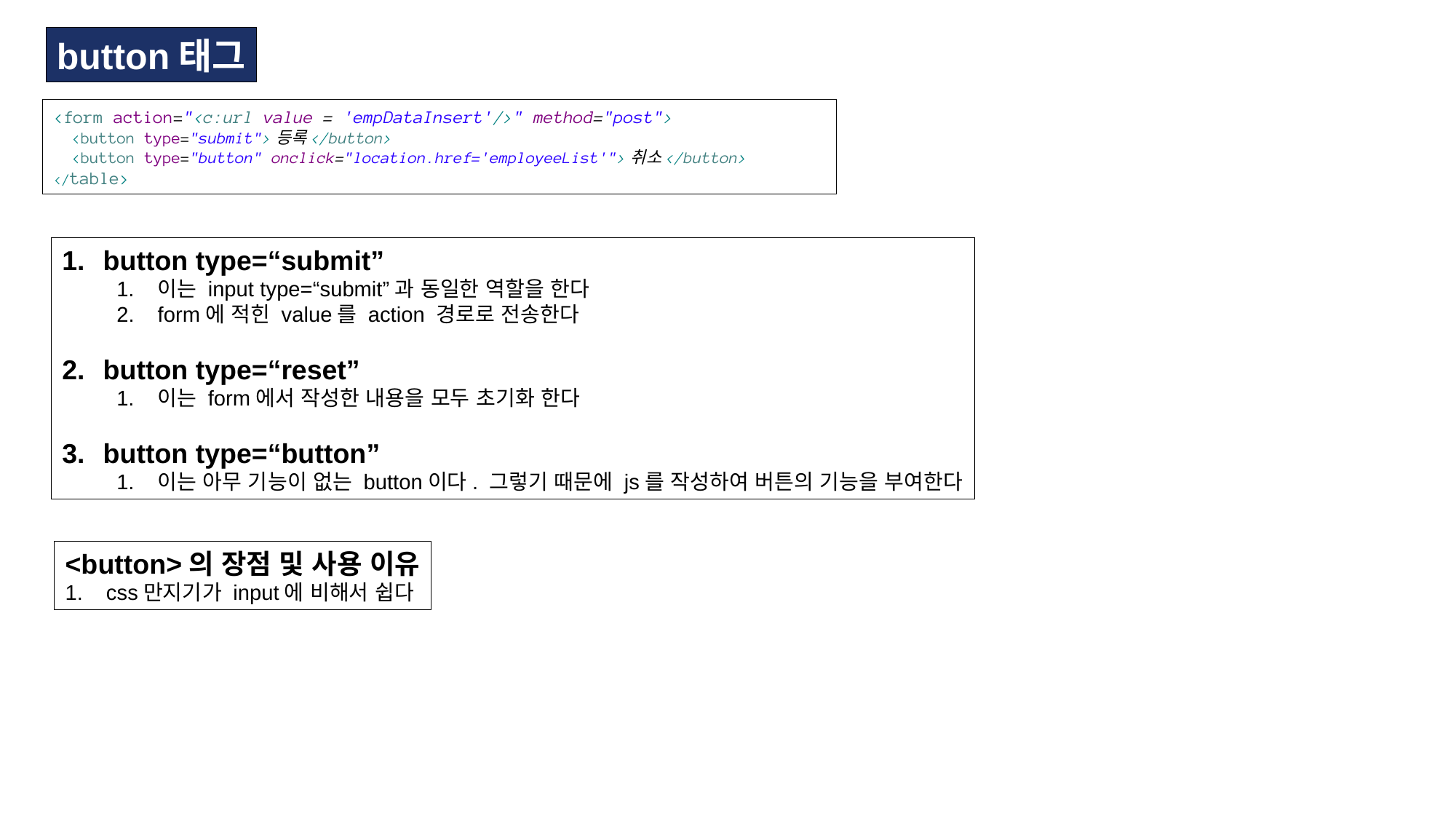

button태그
<form action="<c:url value = 'empDataInsert'/>" method="post">
  <button type="submit">등록</button>
  <button type="button" onclick="location.href='employeeList'">취소</button>
</table>
button type=“submit”
이는 input type=“submit”과 동일한 역할을 한다
form에 적힌 value를 action 경로로 전송한다

button type=“reset”
이는 form에서 작성한 내용을 모두 초기화 한다

button type=“button”
이는 아무 기능이 없는 button이다. 그렇기 때문에 js를 작성하여 버튼의 기능을 부여한다
<button>의 장점 및 사용 이유
css만지기가 input에 비해서 쉽다